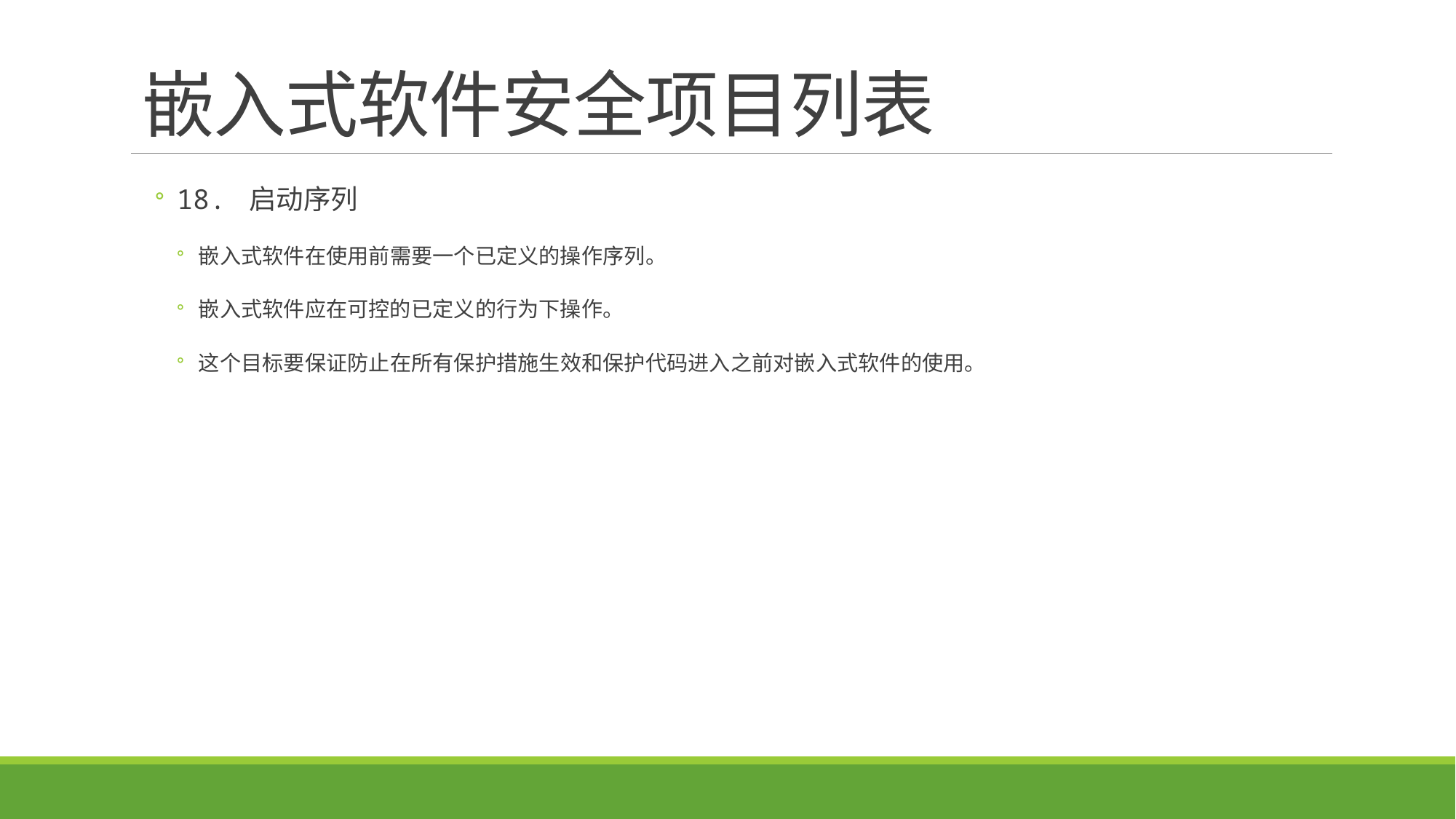

# 嵌入式软件安全项目列表
18. 启动序列
嵌入式软件在使用前需要一个已定义的操作序列。
嵌入式软件应在可控的已定义的行为下操作。
这个目标要保证防止在所有保护措施生效和保护代码进入之前对嵌入式软件的使用。